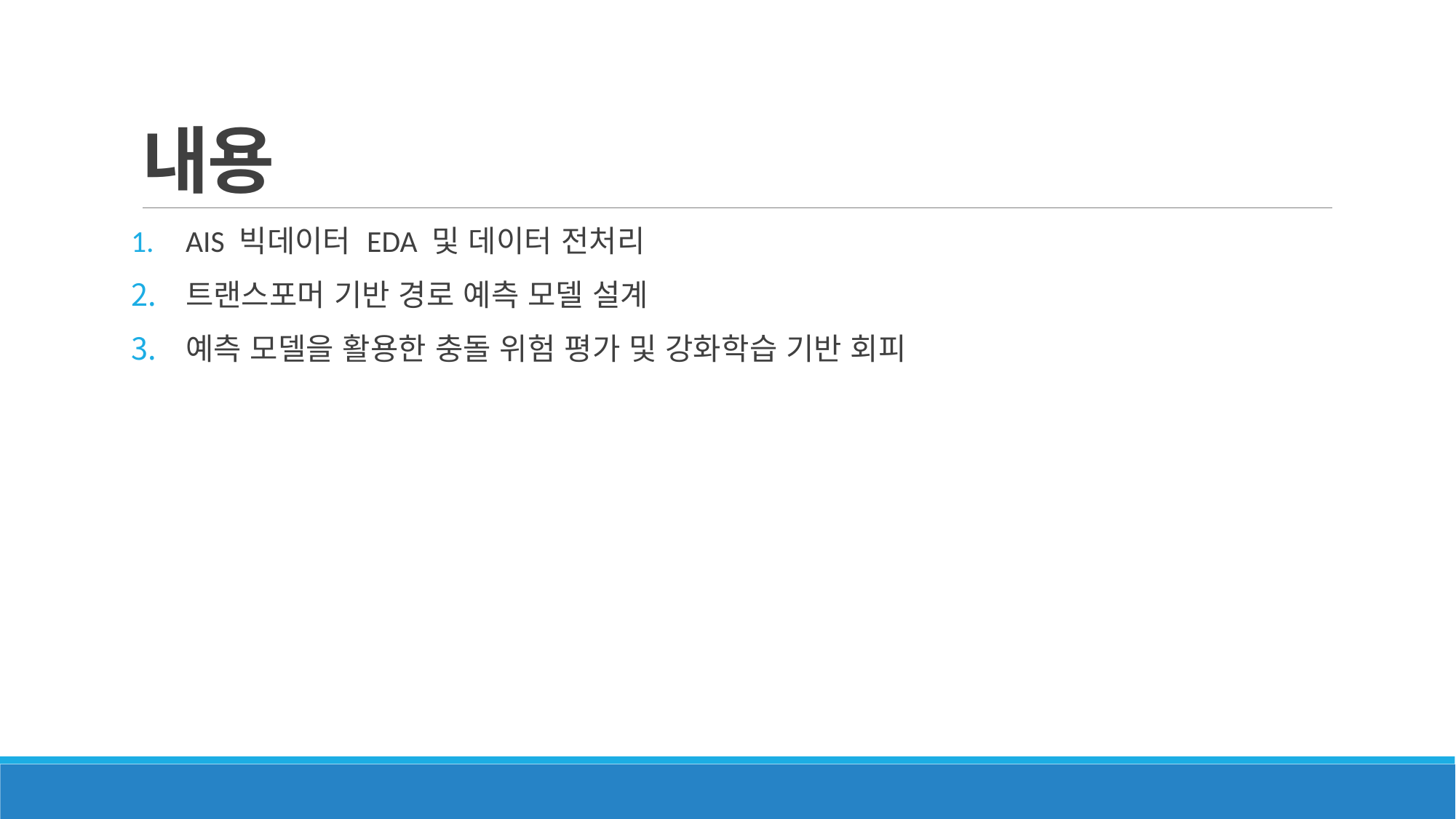

# 내용
AIS 빅데이터 EDA 및 데이터 전처리
트랜스포머 기반 경로 예측 모델 설계
예측 모델을 활용한 충돌 위험 평가 및 강화학습 기반 회피